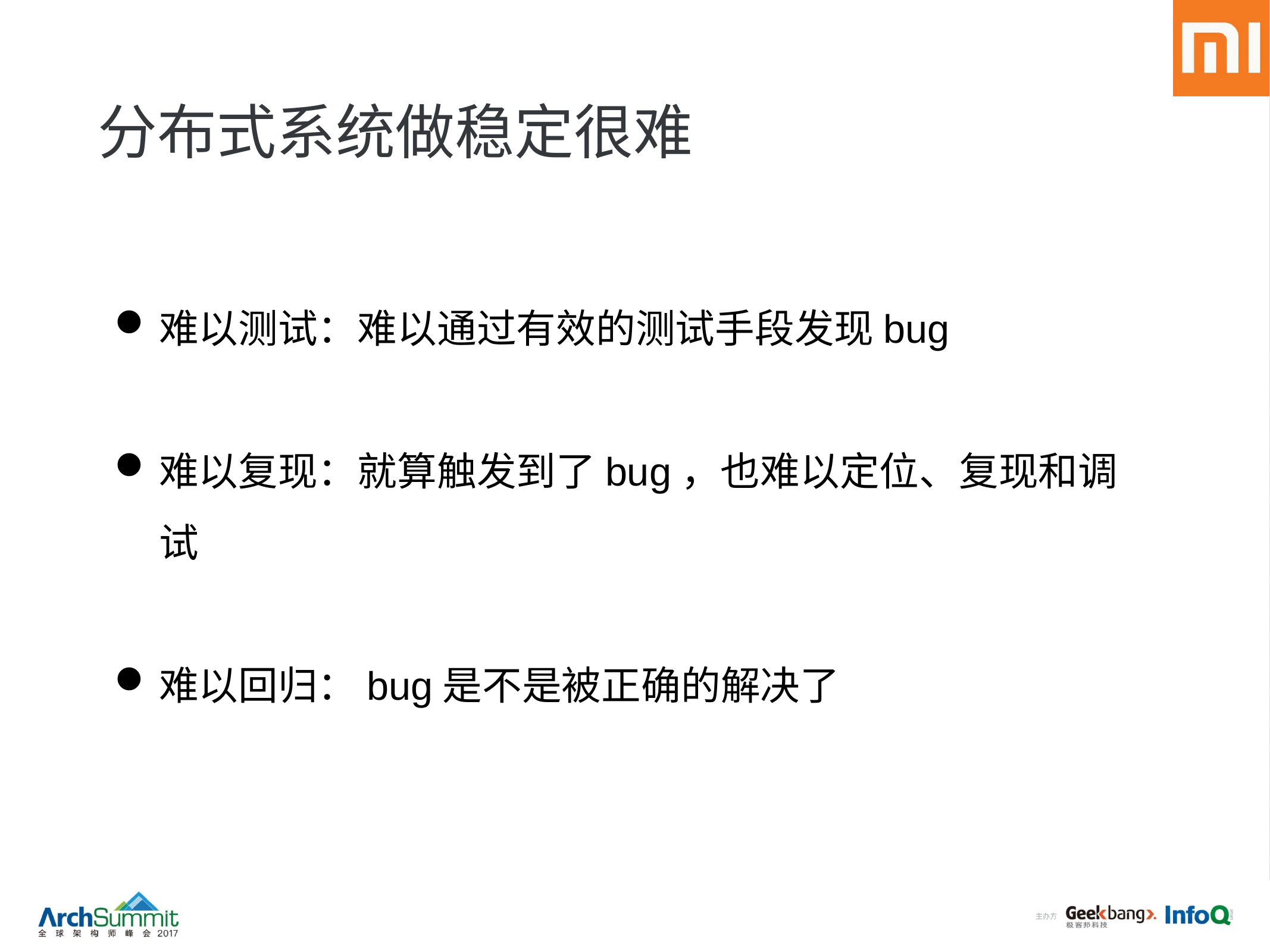

# 分布式系统做稳定很难
难以测试：难以通过有效的测试手段发现bug

难以复现：就算触发到了bug，也难以定位、复现和调试

难以回归：bug是不是被正确的解决了